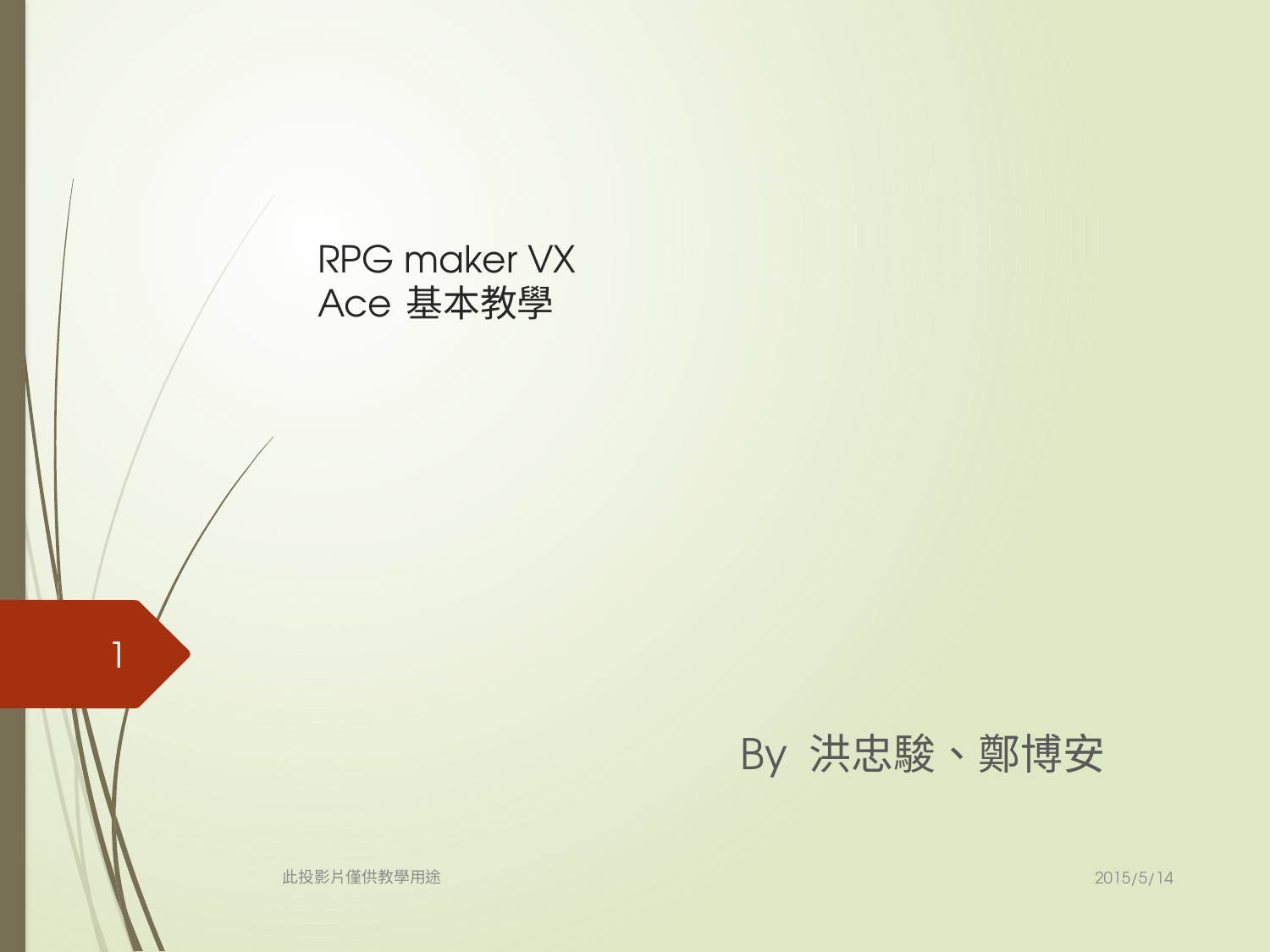

# RPG maker VX Ace 基本教學
1
By 洪忠駿、鄭博安
2015/5/14
此投影片僅供教學用途